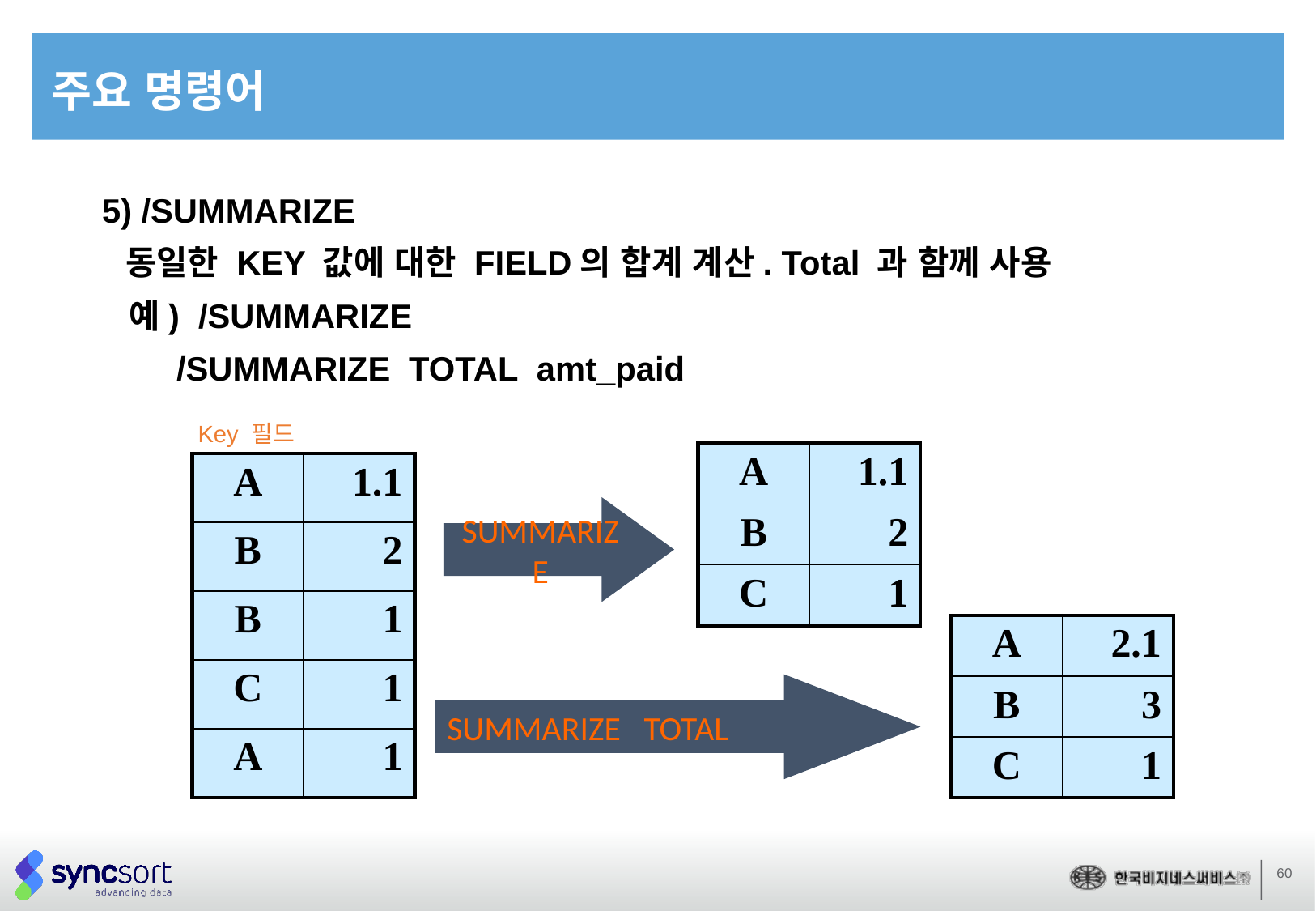

# 주요 명령어
5) /SUMMARIZE
  동일한 KEY 값에 대한 FIELD의 합계 계산. Total 과 함께 사용
  예)  /SUMMARIZE
        /SUMMARIZE  TOTAL  amt_paid
Key 필드
| A | 1.1 |
| --- | --- |
| B | 2 |
| C | 1 |
| A | 1.1 |
| --- | --- |
| B | 2 |
| B | 1 |
| C | 1 |
| A | 1 |
SUMMARIZE
| A | 2.1 |
| --- | --- |
| B | 3 |
| C | 1 |

SUMMARIZE   TOTAL
60